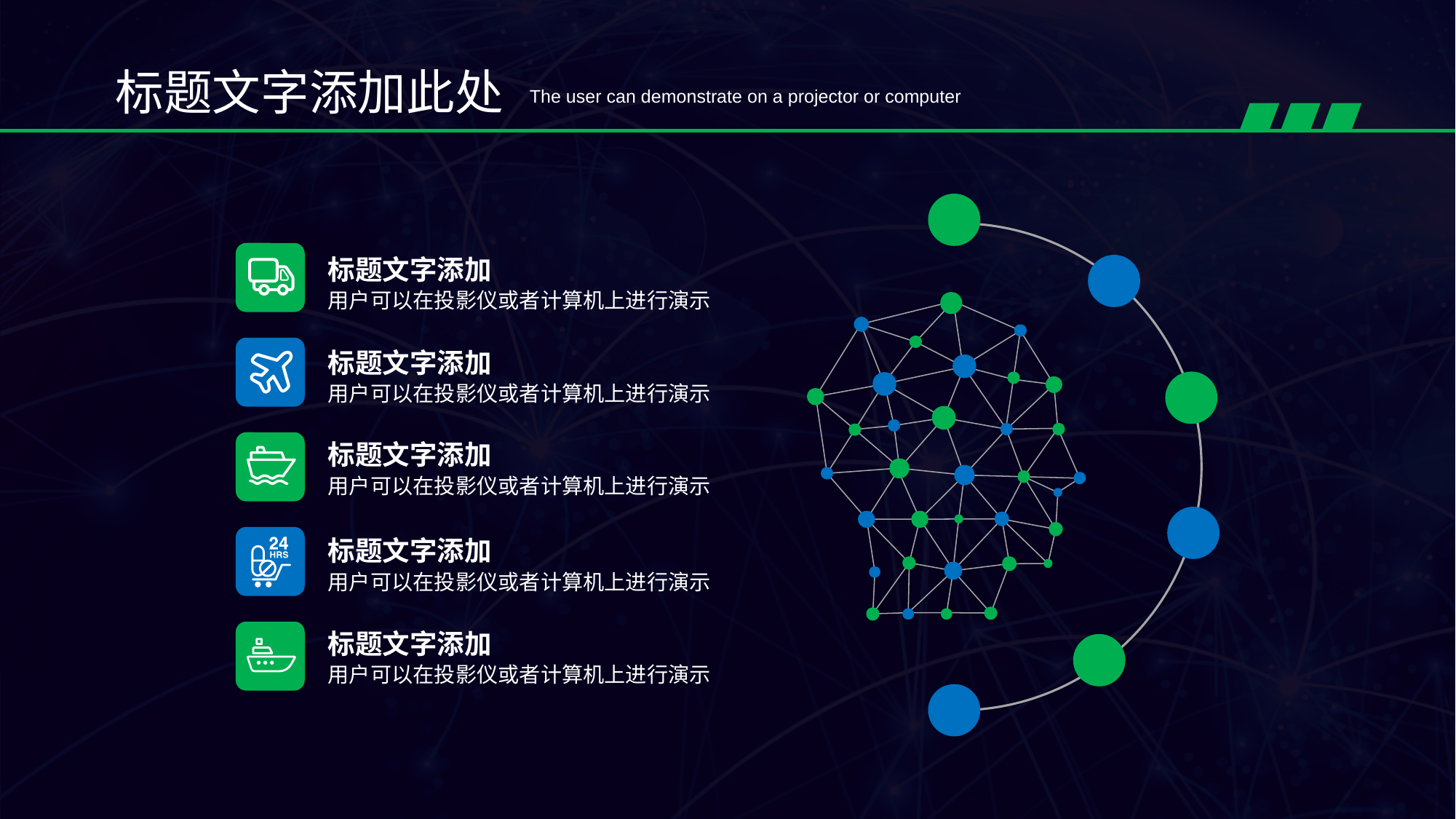

标题文字添加此处
The user can demonstrate on a projector or computer

标题文字添加
用户可以在投影仪或者计算机上进行演示

标题文字添加
用户可以在投影仪或者计算机上进行演示

标题文字添加
用户可以在投影仪或者计算机上进行演示

标题文字添加
用户可以在投影仪或者计算机上进行演示

标题文字添加
用户可以在投影仪或者计算机上进行演示